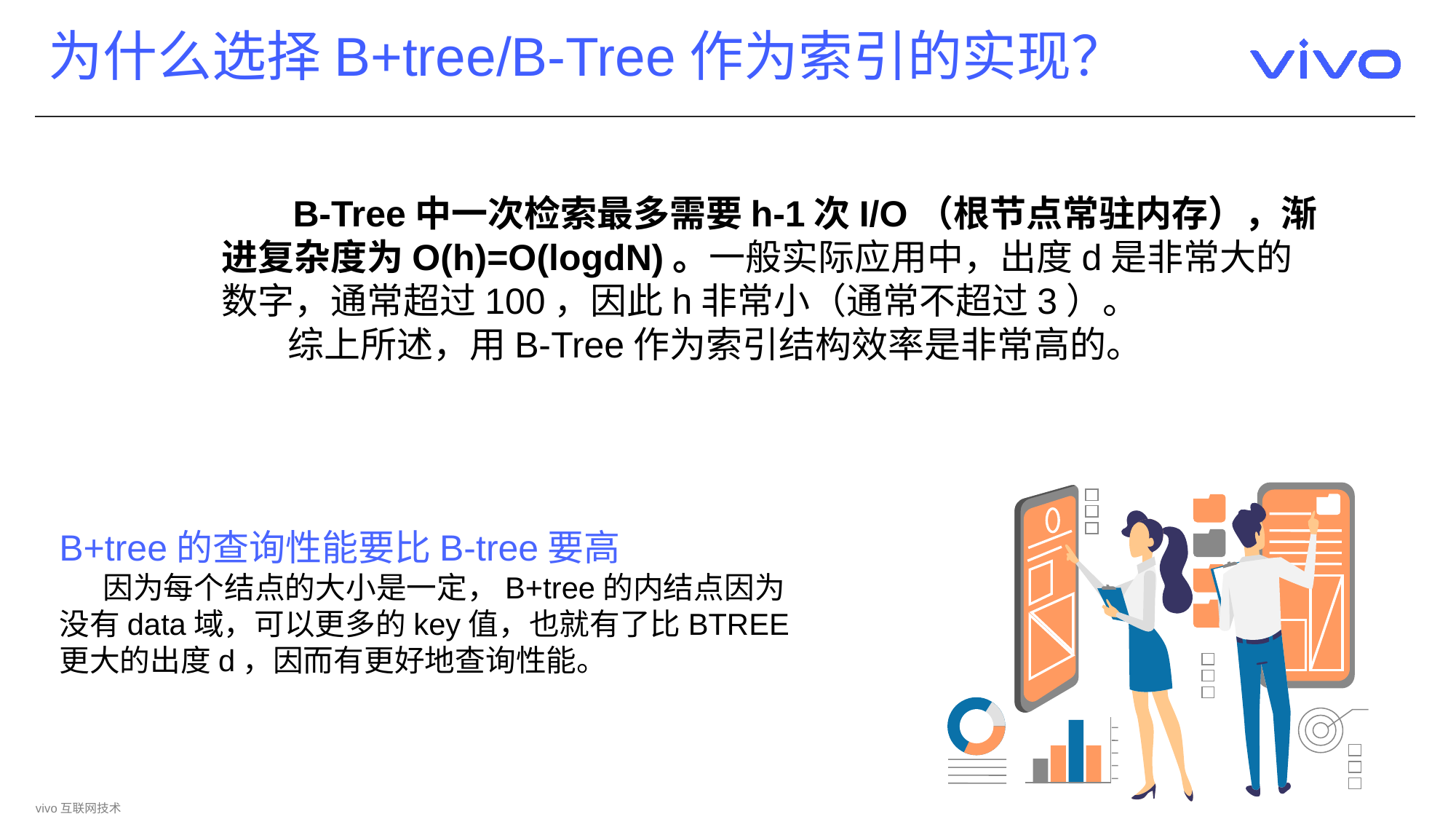

# 为什么选择B+tree/B-Tree作为索引的实现？
       B-Tree中一次检索最多需要h-1次I/O（根节点常驻内存），渐进复杂度为O(h)=O(logdN)。一般实际应用中，出度d是非常大的数字，通常超过100，因此h非常小（通常不超过3）。
       综上所述，用B-Tree作为索引结构效率是非常高的。

B+tree的查询性能要比B-tree要高
      因为每个结点的大小是一定，B+tree的内结点因为没有data域，可以更多的key值，也就有了比BTREE更大的出度d，因而有更好地查询性能。